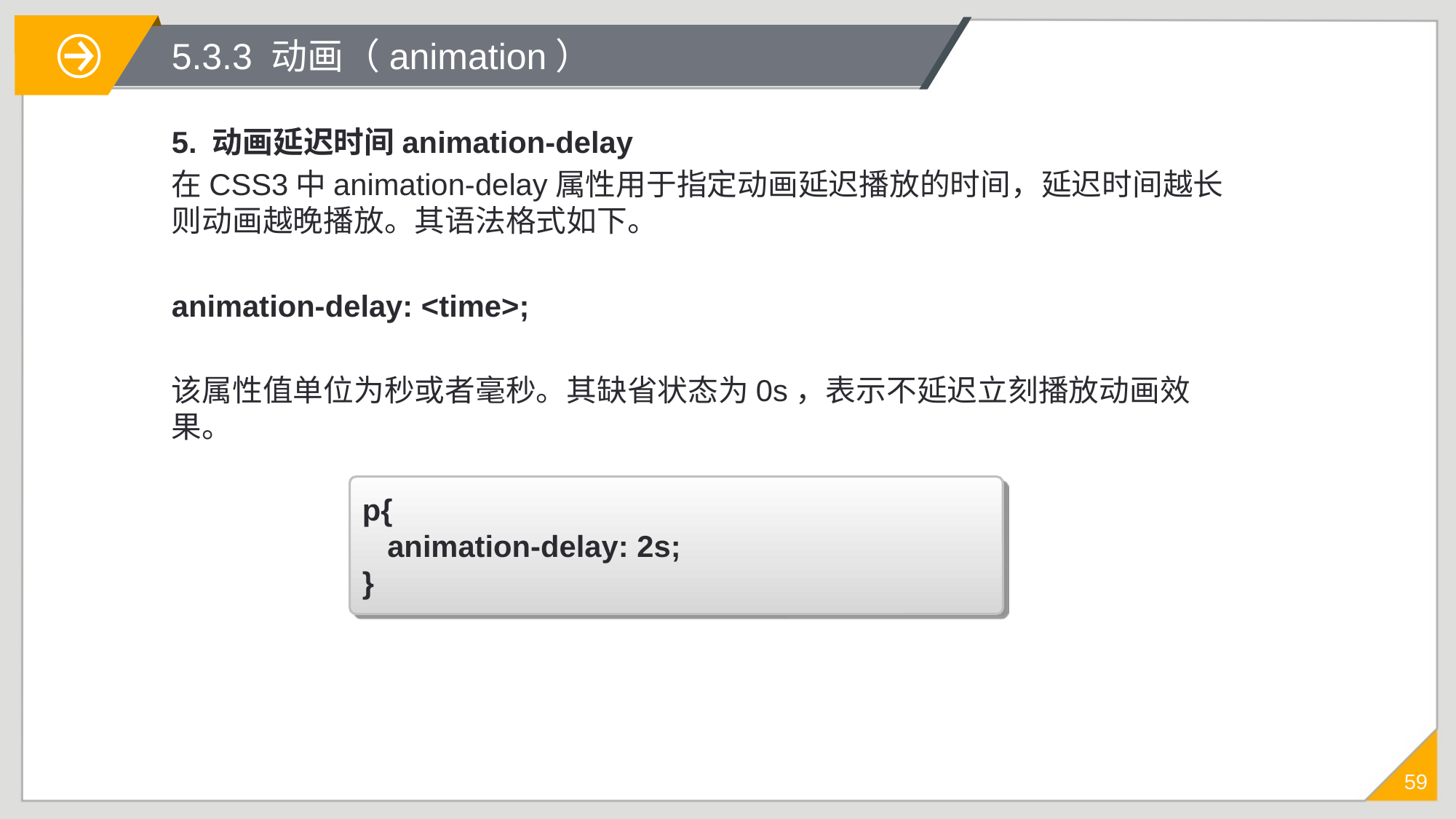

# 5.3.3 动画（animation）
5. 动画延迟时间animation-delay
在CSS3中animation-delay属性用于指定动画延迟播放的时间，延迟时间越长则动画越晚播放。其语法格式如下。

animation-delay: <time>;

该属性值单位为秒或者毫秒。其缺省状态为0s，表示不延迟立刻播放动画效果。

p{
   animation-delay: 2s;
}